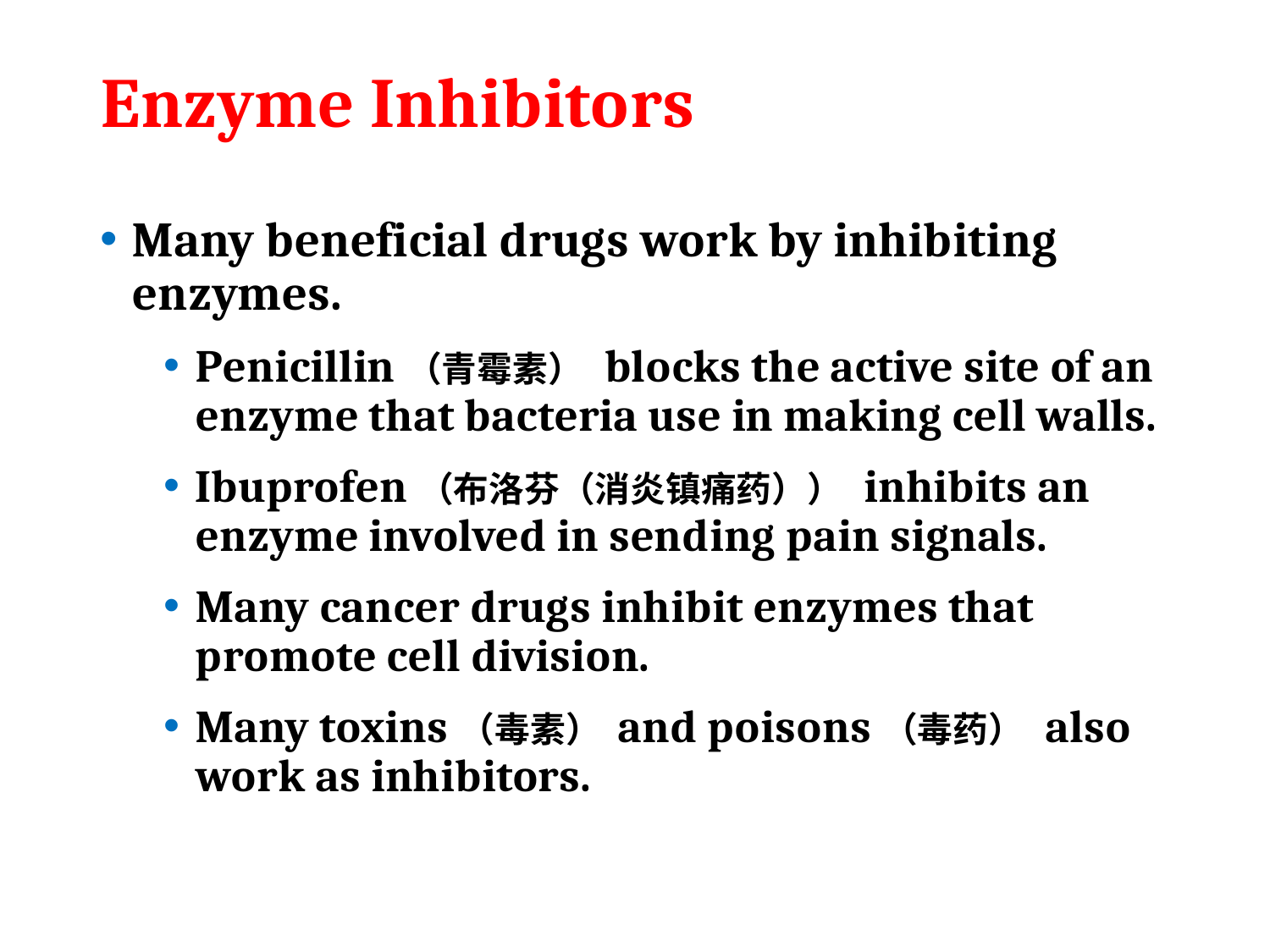

# Enzyme Inhibitors
Many beneficial drugs work by inhibiting enzymes.
Penicillin（青霉素） blocks the active site of an enzyme that bacteria use in making cell walls.
Ibuprofen（布洛芬（消炎镇痛药）） inhibits an enzyme involved in sending pain signals.
Many cancer drugs inhibit enzymes that promote cell division.
Many toxins（毒素） and poisons（毒药） also work as inhibitors.